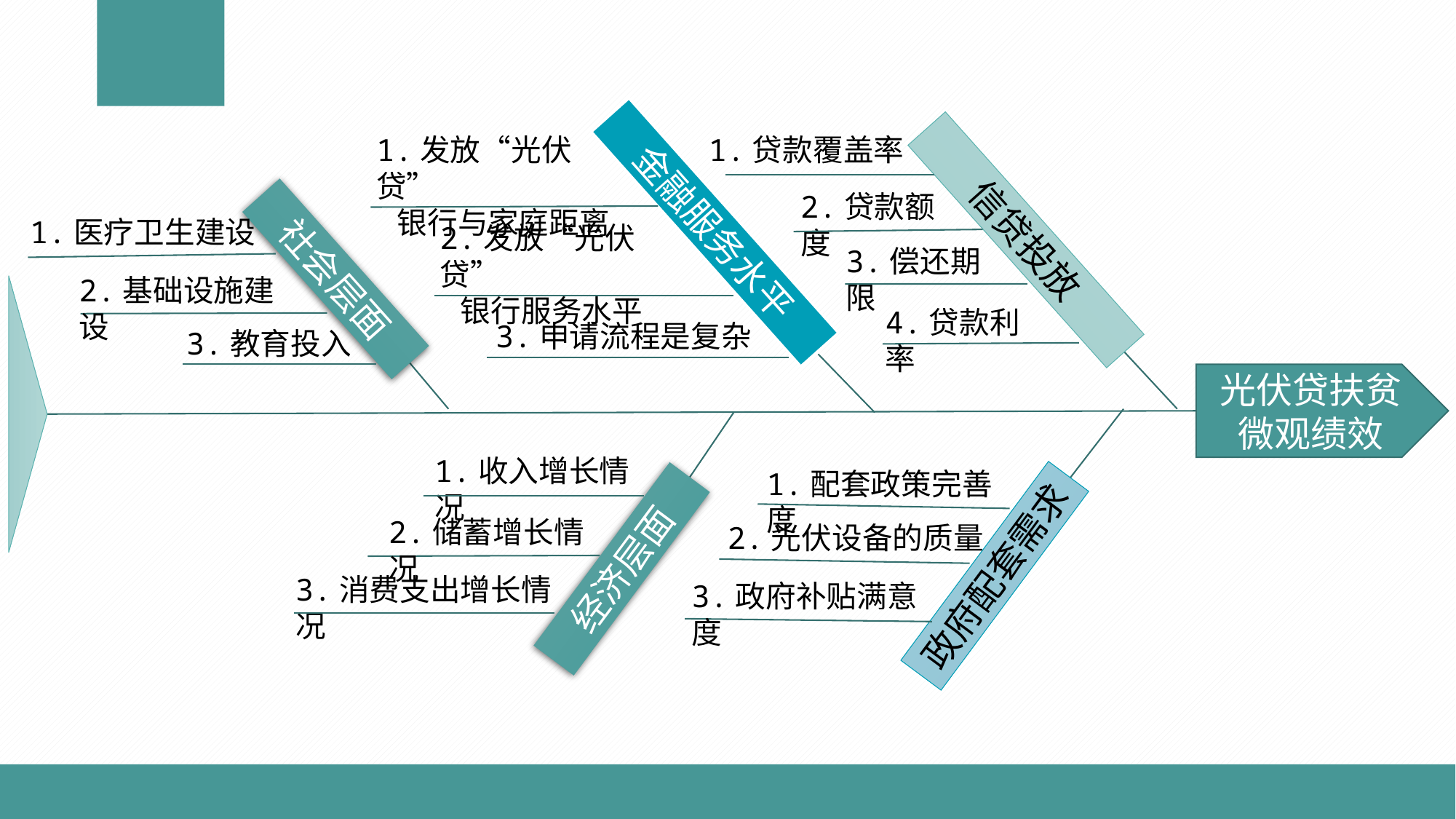

1.发放“光伏贷”
  银行与家庭距离
1.贷款覆盖率
2.贷款额度
金融服务水平
1.医疗卫生建设
信贷投放
2.发放“光伏贷”
  银行服务水平
3.偿还期限
社会层面
2.基础设施建设
4.贷款利率
3.申请流程是复杂
3.教育投入
光伏贷扶贫微观绩效

1.收入增长情况
1.配套政策完善度
2.储蓄增长情况
2.光伏设备的质量
经济层面
政府配套需求
3.消费支出增长情况
3.政府补贴满意度